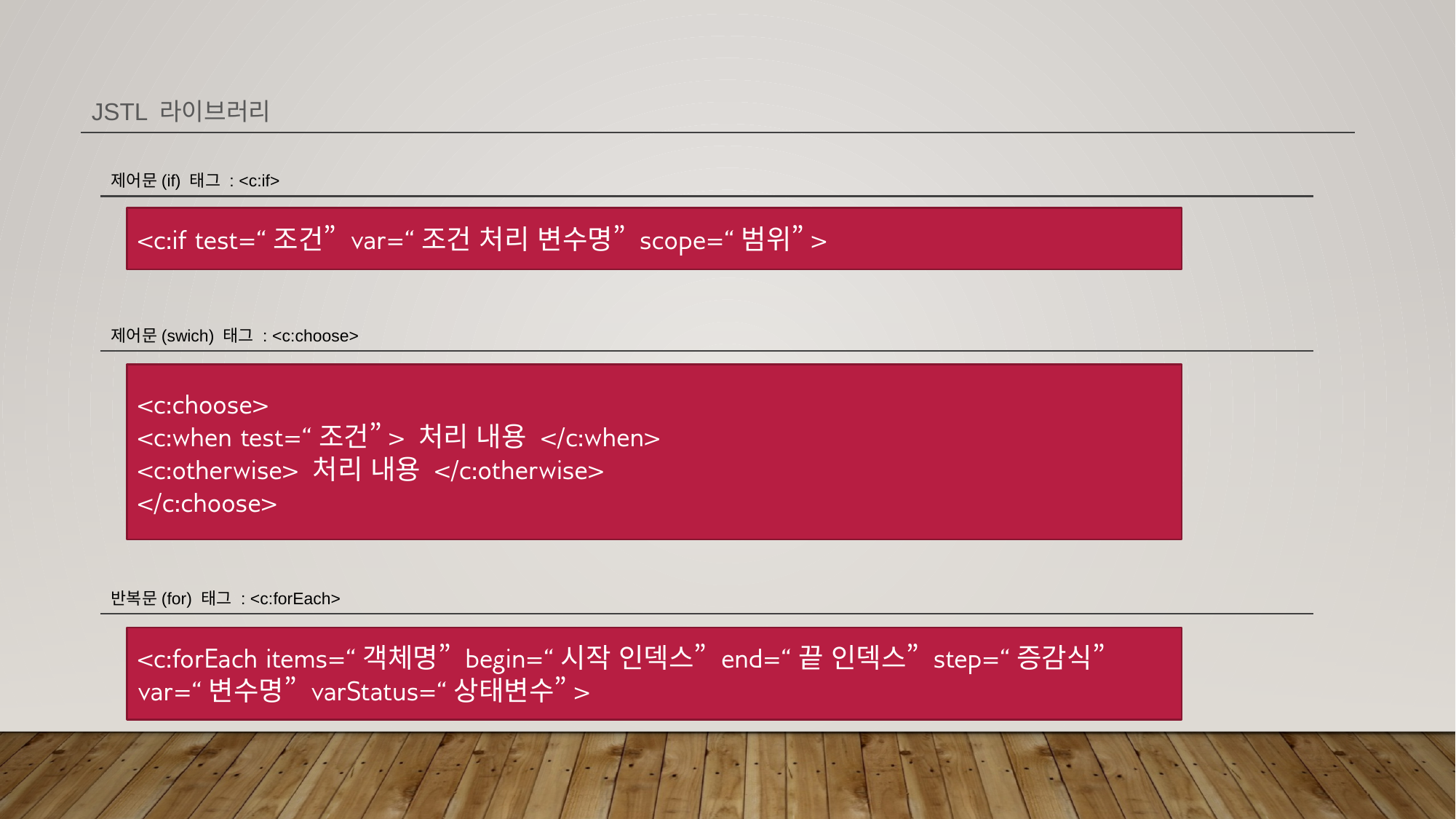

JSTL 라이브러리
제어문(if) 태그 : <c:if>
<c:if test=“조건” var=“조건 처리 변수명” scope=“범위”>
제어문(swich) 태그 : <c:choose>
<c:choose>
<c:when test=“조건”> 처리 내용 </c:when>
<c:otherwise> 처리 내용 </c:otherwise>
</c:choose>
반복문(for) 태그 : <c:forEach>
<c:forEach items=“객체명” begin=“시작 인덱스” end=“끝 인덱스” step=“증감식” var=“변수명” varStatus=“상태변수”>